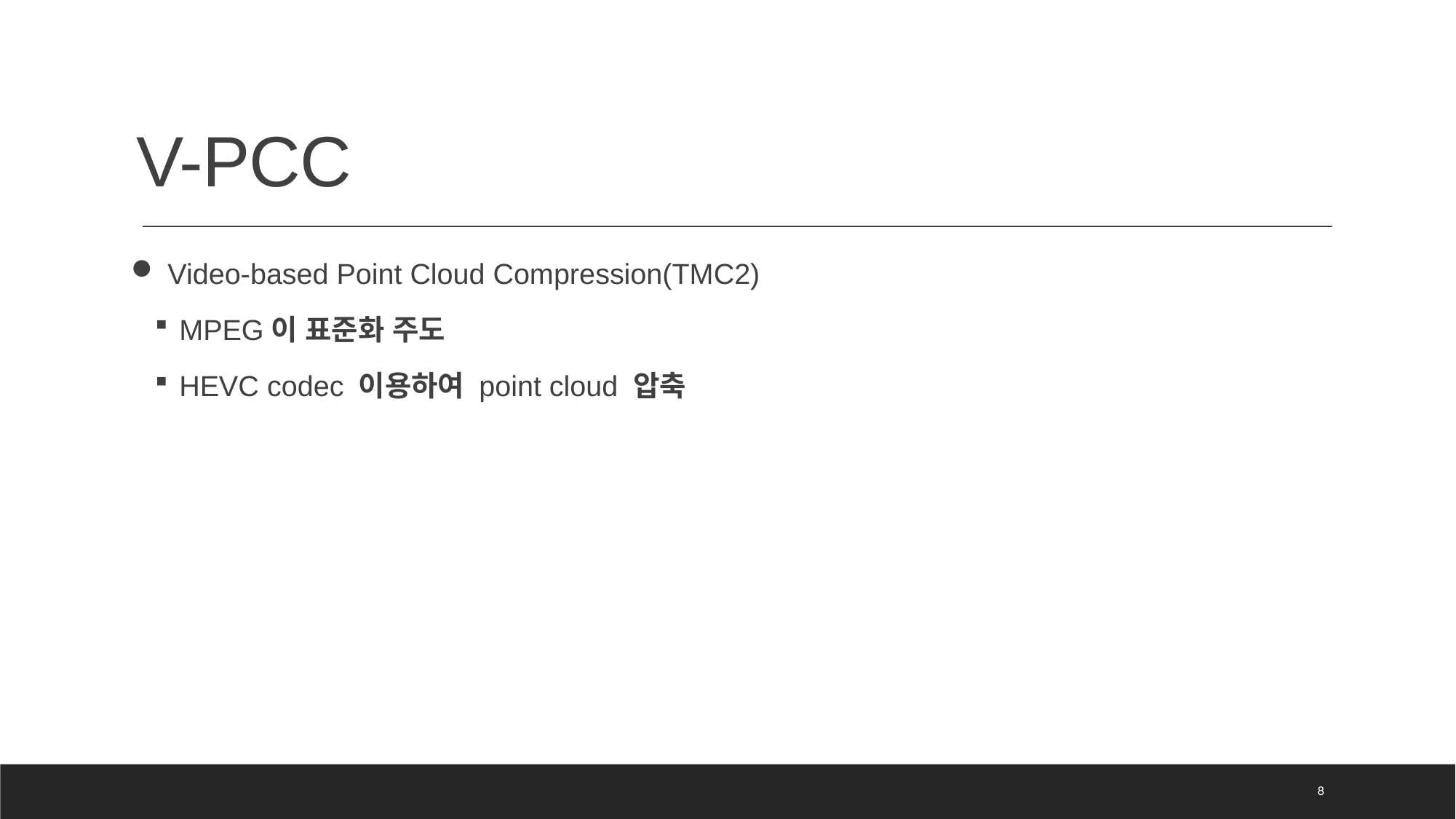

# V-PCC
 Video-based Point Cloud Compression(TMC2)
MPEG이 표준화 주도
HEVC codec 이용하여 point cloud 압축

8